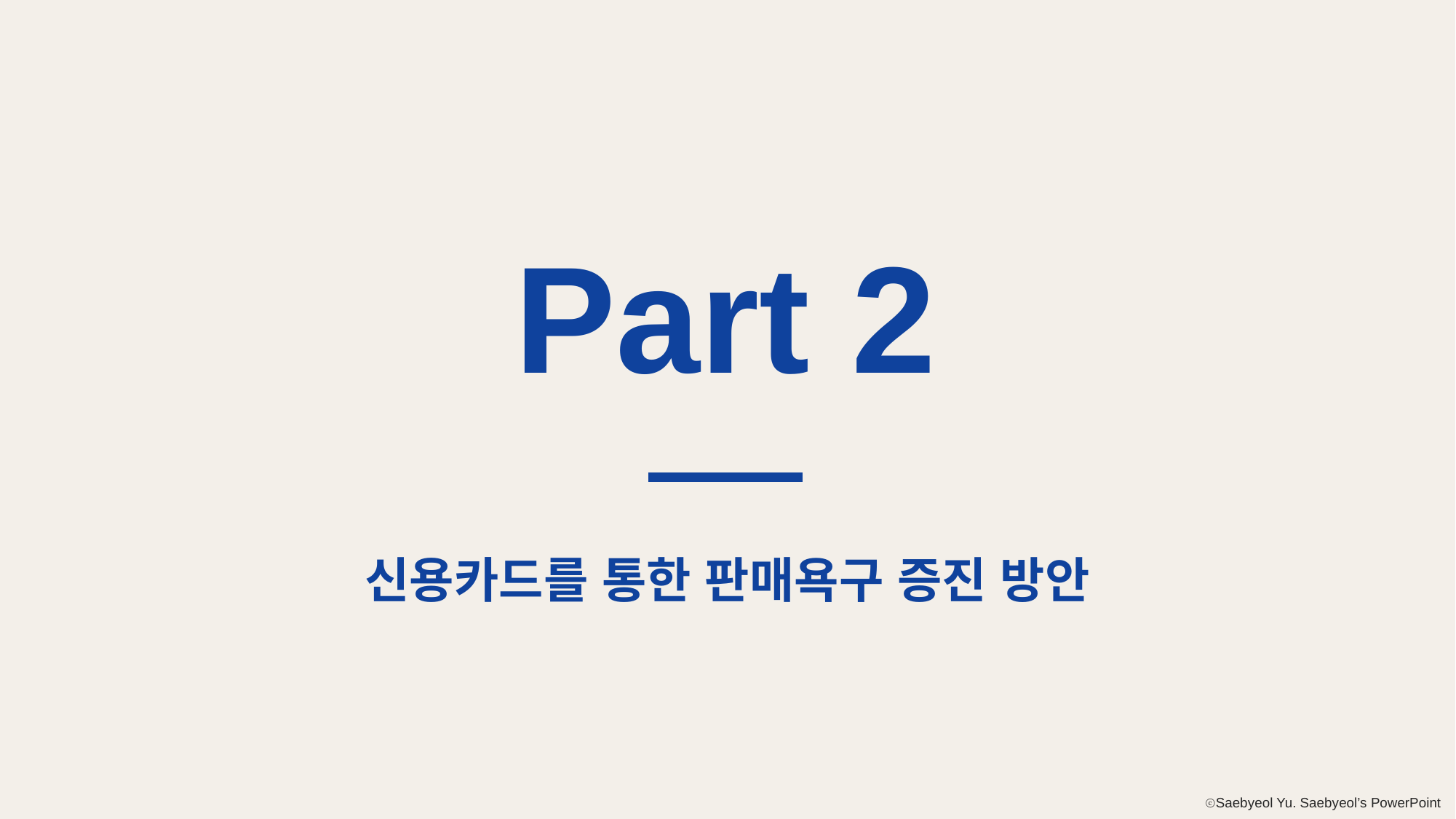

Part 2
신용카드를 통한 판매욕구 증진 방안